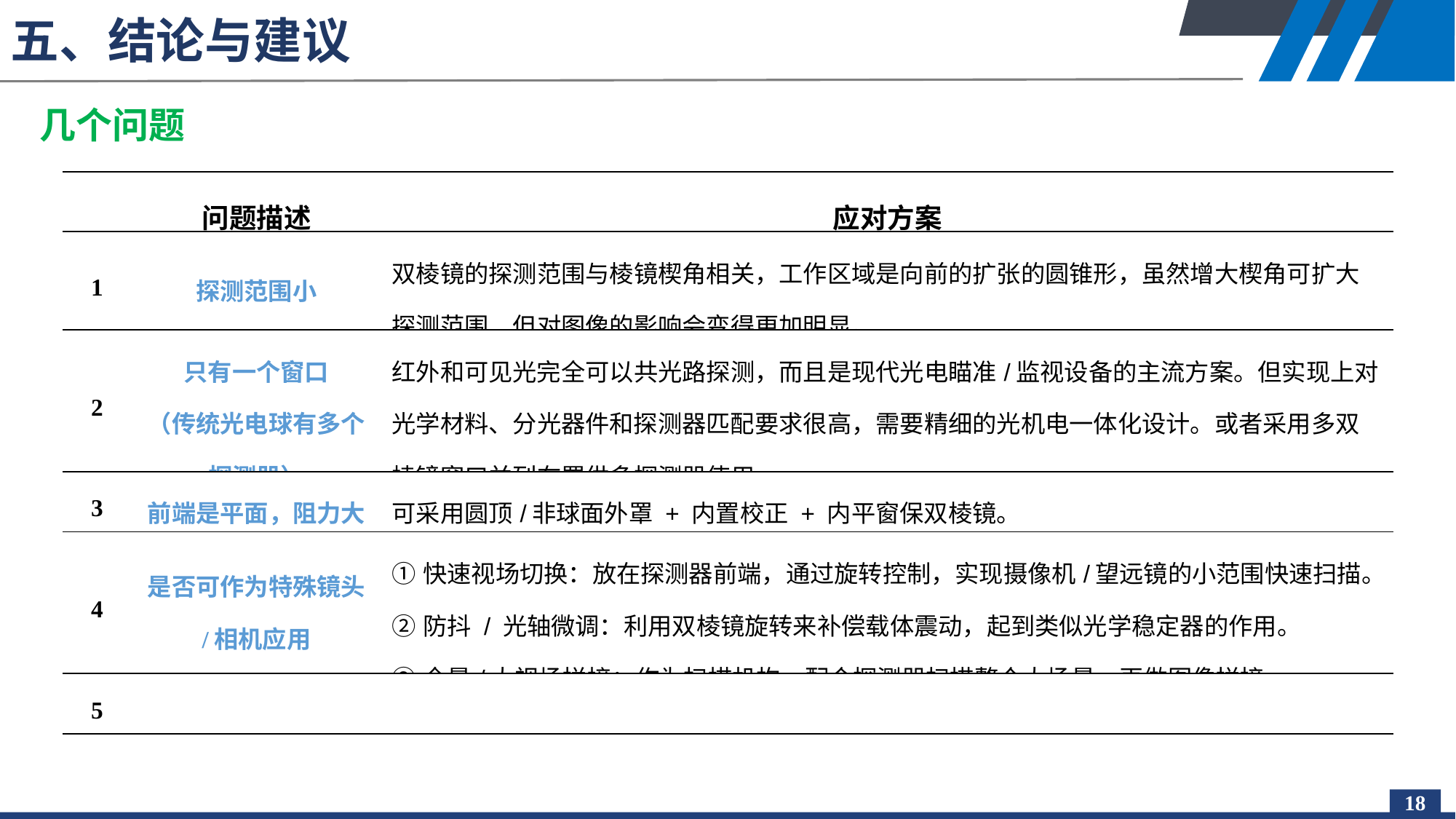

# 五、结论与建议

几个问题
|  | 问题描述 | 应对方案 |
| --- | --- | --- |
| 1 | 探测范围小 | 双棱镜的探测范围与棱镜楔角相关，工作区域是向前的扩张的圆锥形，虽然增大楔角可扩大探测范围，但对图像的影响会变得更加明显。 |
| 2 | 只有一个窗口 （传统光电球有多个探测器） | 红外和可见光完全可以共光路探测，而且是现代光电瞄准/监视设备的主流方案。但实现上对光学材料、分光器件和探测器匹配要求很高，需要精细的光机电一体化设计。或者采用多双棱镜窗口并列布置供多探测器使用。 |
| 3 | 前端是平面，阻力大 | 可采用圆顶/非球面外罩 + 内置校正 + 内平窗保双棱镜。 |
| 4 | 是否可作为特殊镜头 /相机应用 | ①快速视场切换：放在探测器前端，通过旋转控制，实现摄像机/望远镜的小范围快速扫描。 ②防抖 / 光轴微调：利用双棱镜旋转来补偿载体震动，起到类似光学稳定器的作用。 ③全景/大视场拼接：作为扫描机构，配合探测器扫描整个大场景，再做图像拼接。 |
| 5 |  |  |